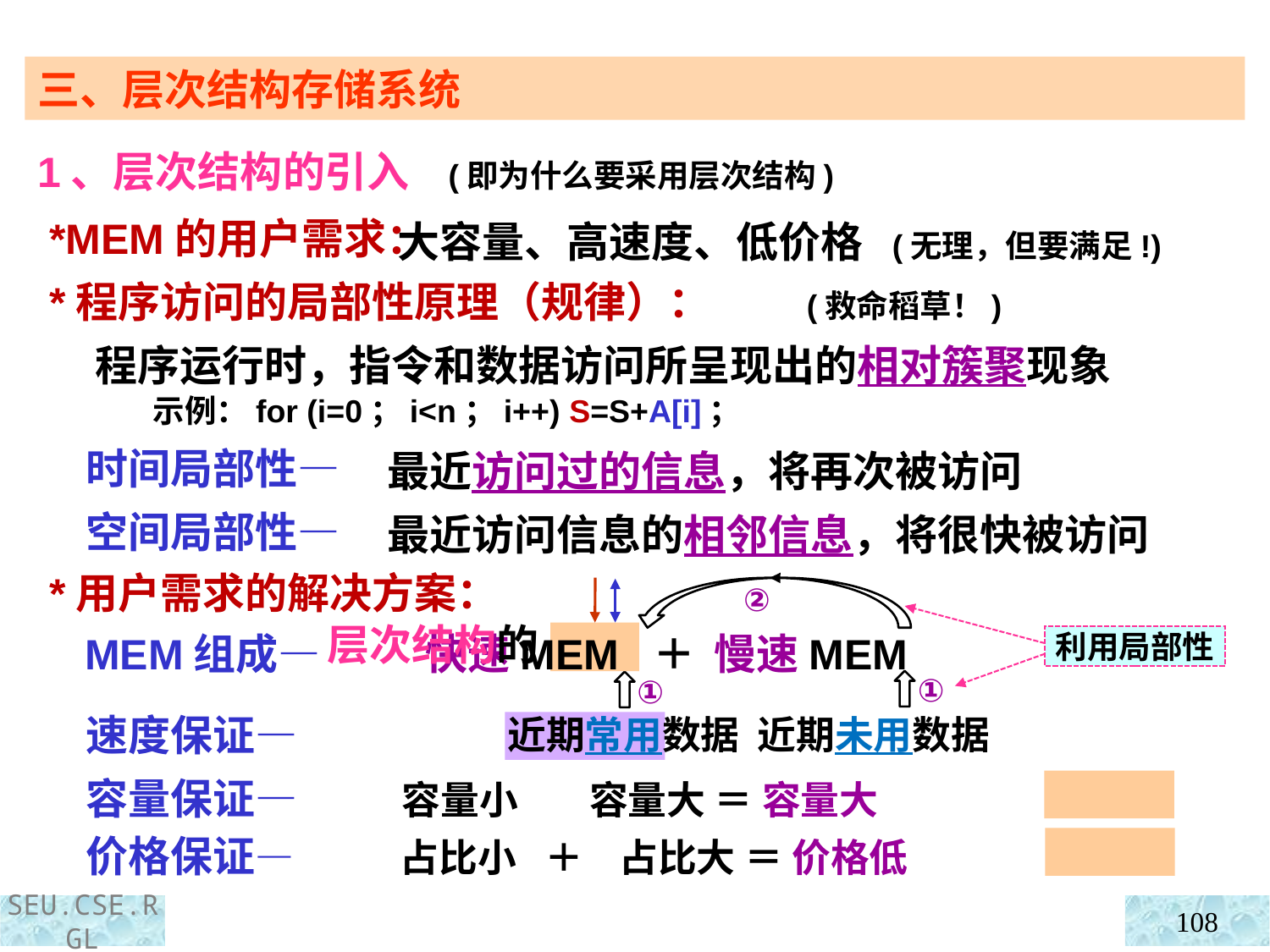

三、层次结构存储系统
1、层次结构的引入   (即为什么要采用层次结构)
 *MEM的用户需求：

 *用户需求的解决方案：
大容量、高速度、低价格  (无理，但要满足!)
 *程序访问的局部性原理（规律）：         (救命稻草！)
     程序运行时，指令和数据访问所呈现出的相对簇聚现象
               示例：for (i=0；i<n；i++) S=S+A[i]；
    时间局部性—
    空间局部性—
最近访问过的信息，将再次被访问
最近访问信息的相邻信息，将很快被访问

①
①

近期常用数据  近期未用数据

②
    MEM组成—           快速MEM  ＋  慢速MEM
    速度保证—
    容量保证—           容量小        容量大 ＝ 容量大
    价格保证—            占比小  ＋    占比大 ＝ 价格低
层次结构的
利用局部性

108